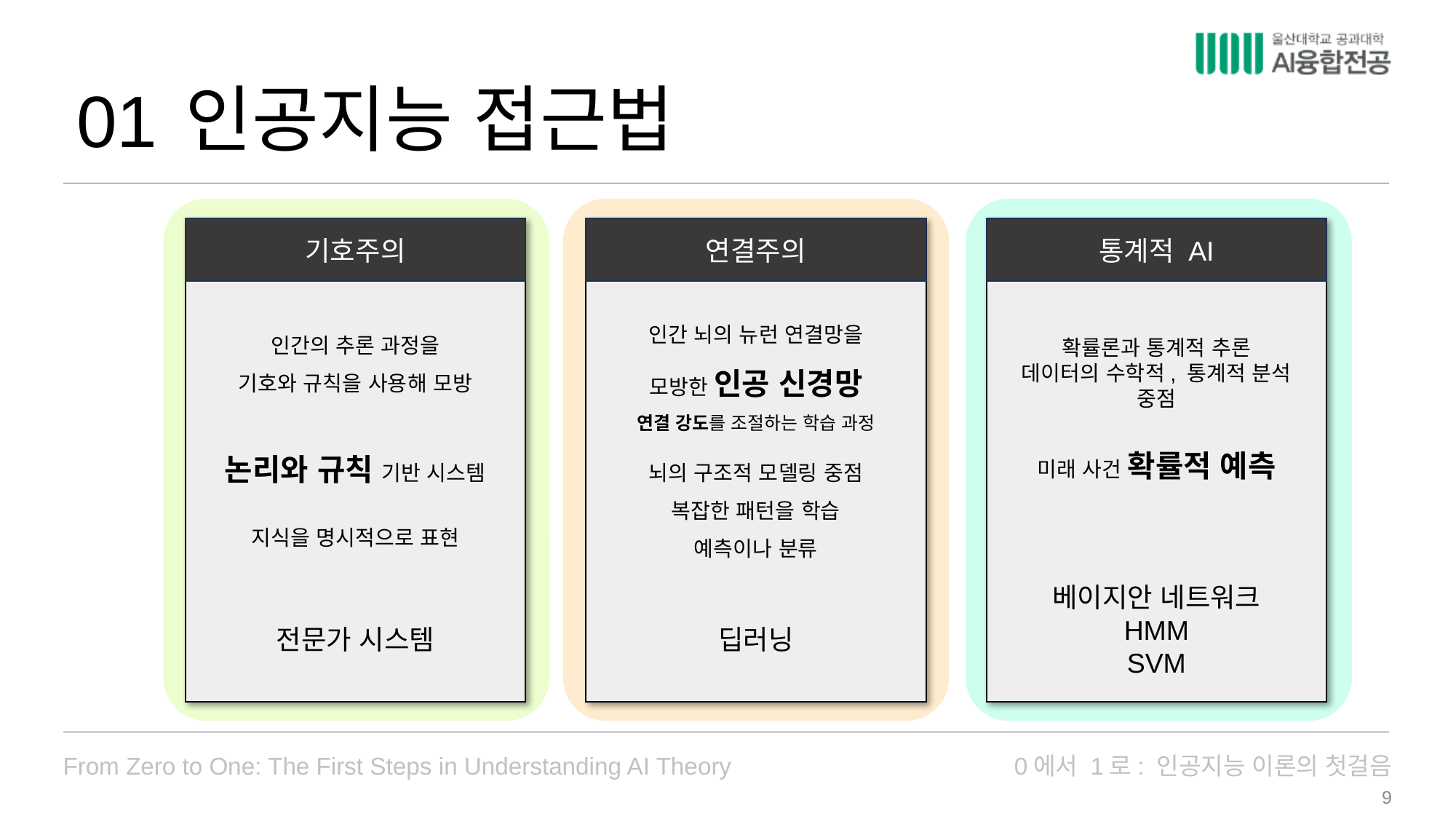

01
# 인공지능 접근법

기호주의

연결주의

통계적 AI
인간 뇌의 뉴런 연결망을
모방한 인공 신경망
연결 강도를 조절하는 학습 과정
뇌의 구조적 모델링 중점
복잡한 패턴을 학습
예측이나 분류
확률론과 통계적 추론
데이터의 수학적, 통계적 분석 중점
미래 사건 확률적 예측
인간의 추론 과정을
기호와 규칙을 사용해 모방
논리와 규칙 기반 시스템
지식을 명시적으로 표현
베이지안 네트워크
HMM
SVM
전문가 시스템
딥러닝
9